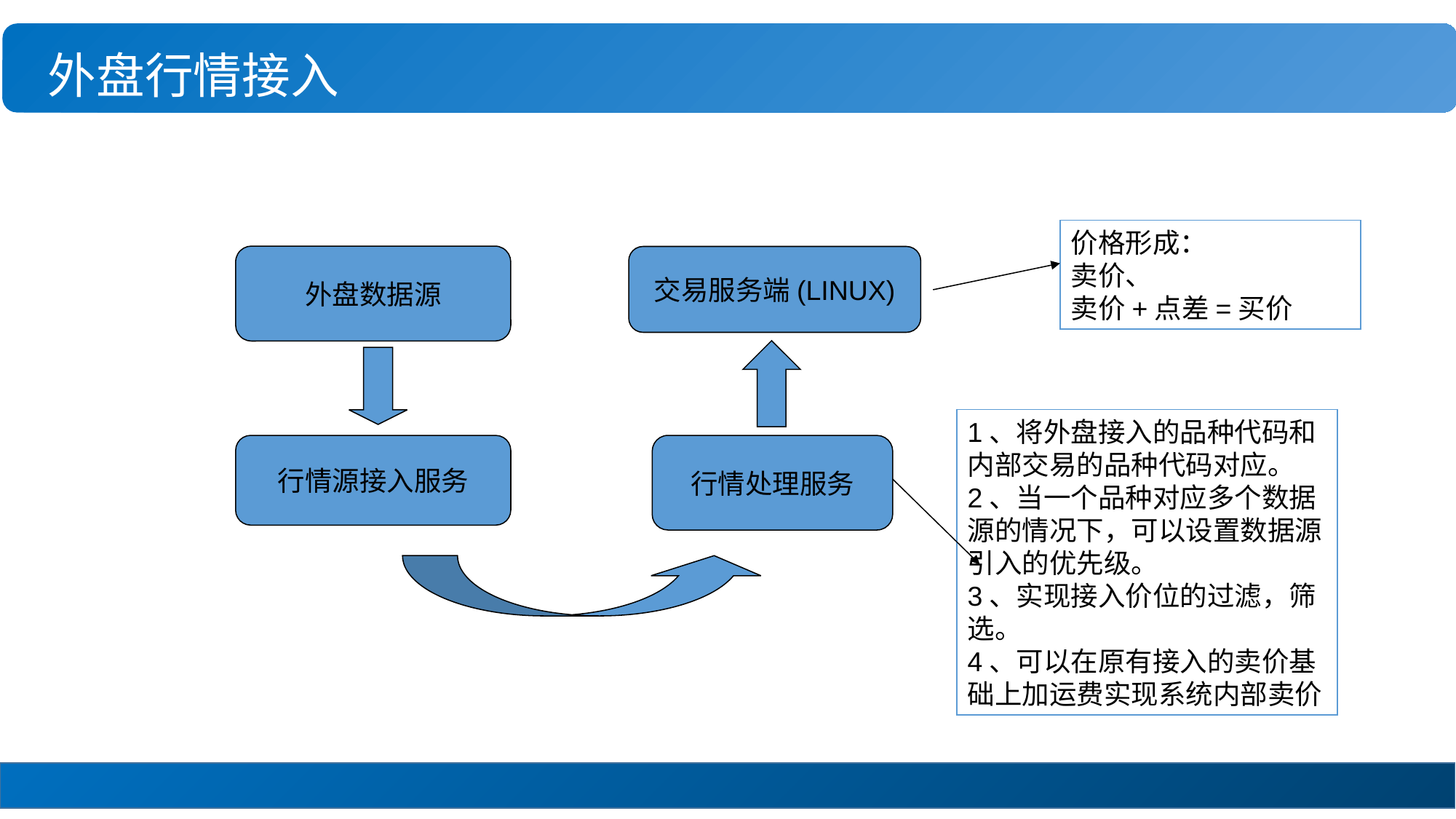

外盘行情接入

价格形成：
卖价、
卖价+点差=买价
外盘数据源
交易服务端(LINUX)

1、将外盘接入的品种代码和内部交易的品种代码对应。
2、当一个品种对应多个数据源的情况下，可以设置数据源引入的优先级。
3、实现接入价位的过滤，筛选。
4、可以在原有接入的卖价基础上加运费实现系统内部卖价
行情源接入服务
行情处理服务